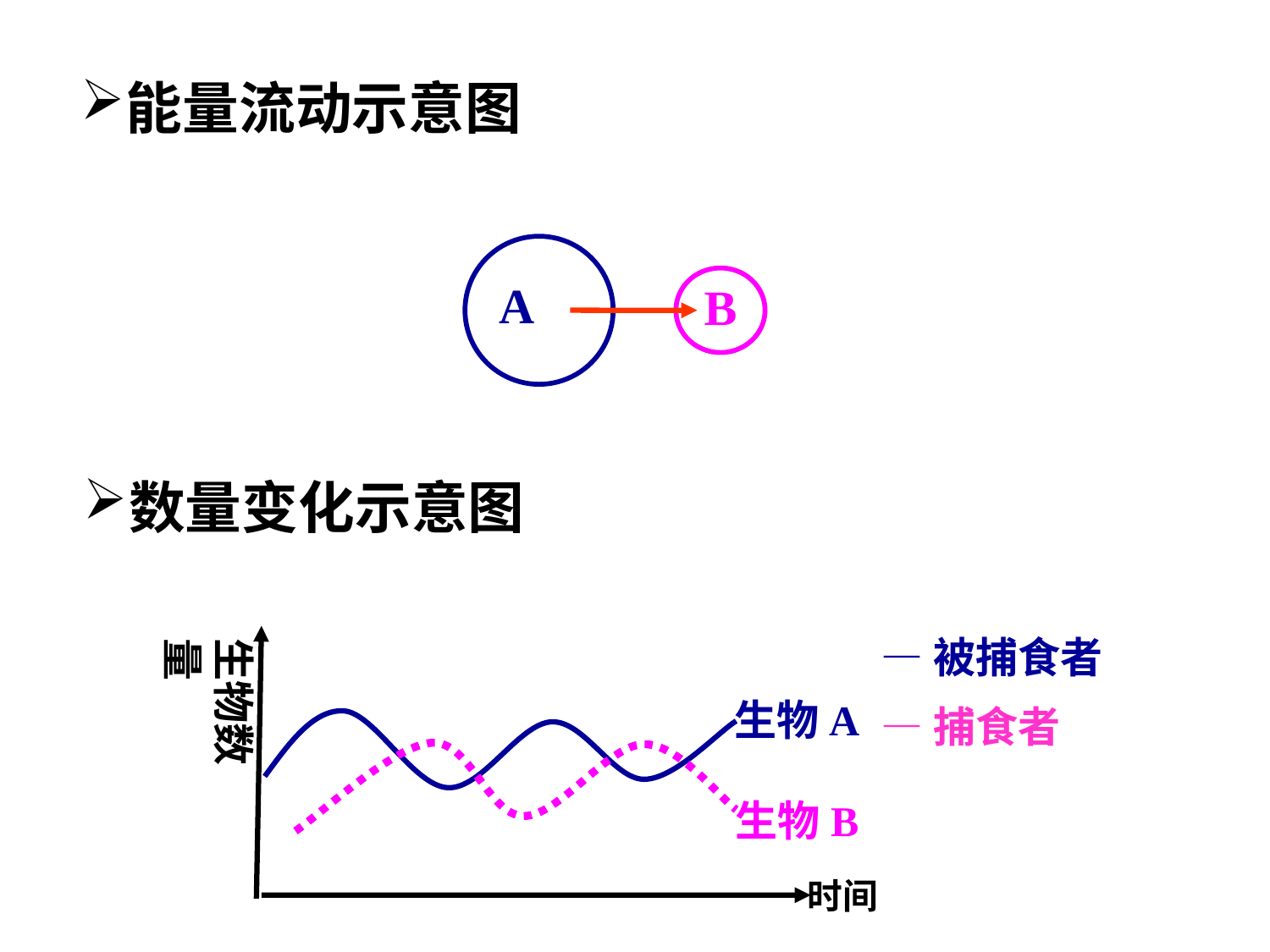

能量流动示意图

A

B

数量变化示意图
—被捕食者
生物数量

生物A

生物B
时间

—捕食者